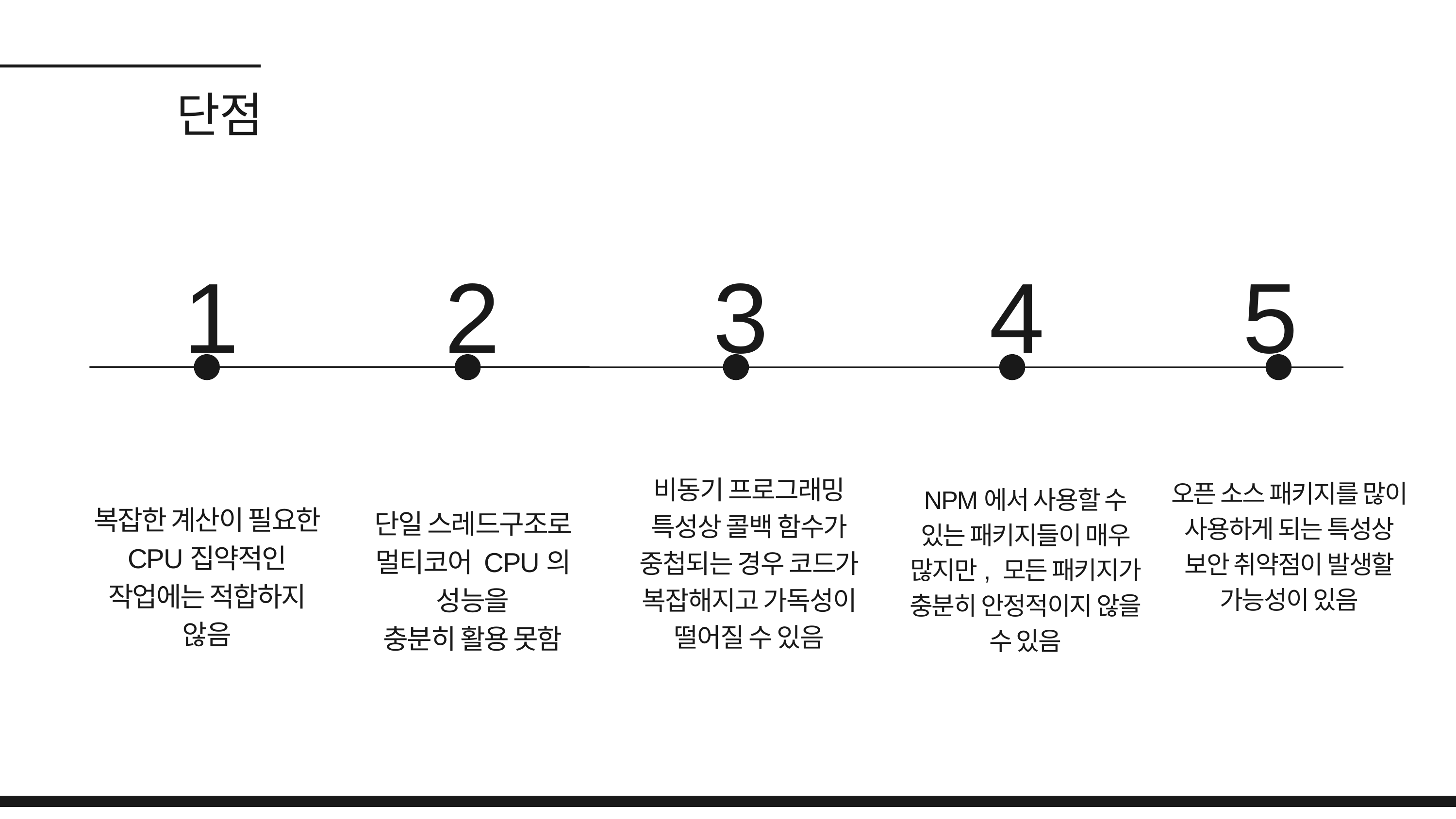

단점
1
5
2
3
4

비동기 프로그래밍 특성상 콜백 함수가 중첩되는 경우 코드가 복잡해지고 가독성이 떨어질 수 있음
오픈 소스 패키지를 많이 사용하게 되는 특성상 보안 취약점이 발생할 가능성이 있음
NPM에서 사용할 수 있는 패키지들이 매우 많지만, 모든 패키지가 충분히 안정적이지 않을 수 있음
복잡한 계산이 필요한 CPU집약적인 작업에는 적합하지 않음
단일 스레드구조로 멀티코어 CPU의 성능을
충분히 활용 못함